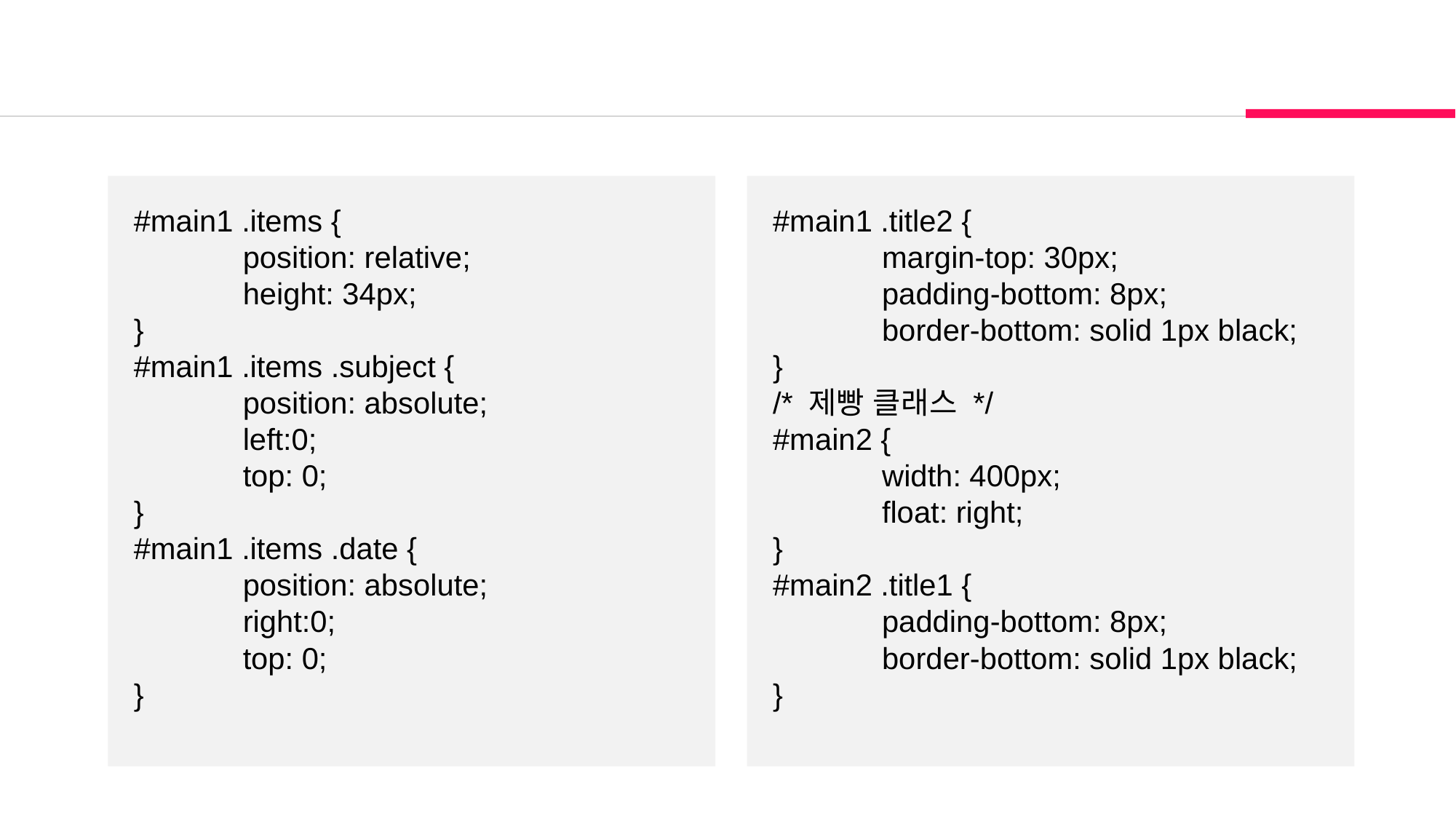

#main1 .title2 {
	margin-top: 30px;
	padding-bottom: 8px;
	border-bottom: solid 1px black;
}
/* 제빵 클래스 */
#main2 {
	width: 400px;
	float: right;
}
#main2 .title1 {
	padding-bottom: 8px;
	border-bottom: solid 1px black;
}
#main1 .items {
	position: relative;
	height: 34px;
}
#main1 .items .subject {
	position: absolute;
	left:0;
	top: 0;
}
#main1 .items .date {
	position: absolute;
	right:0;
	top: 0;
}